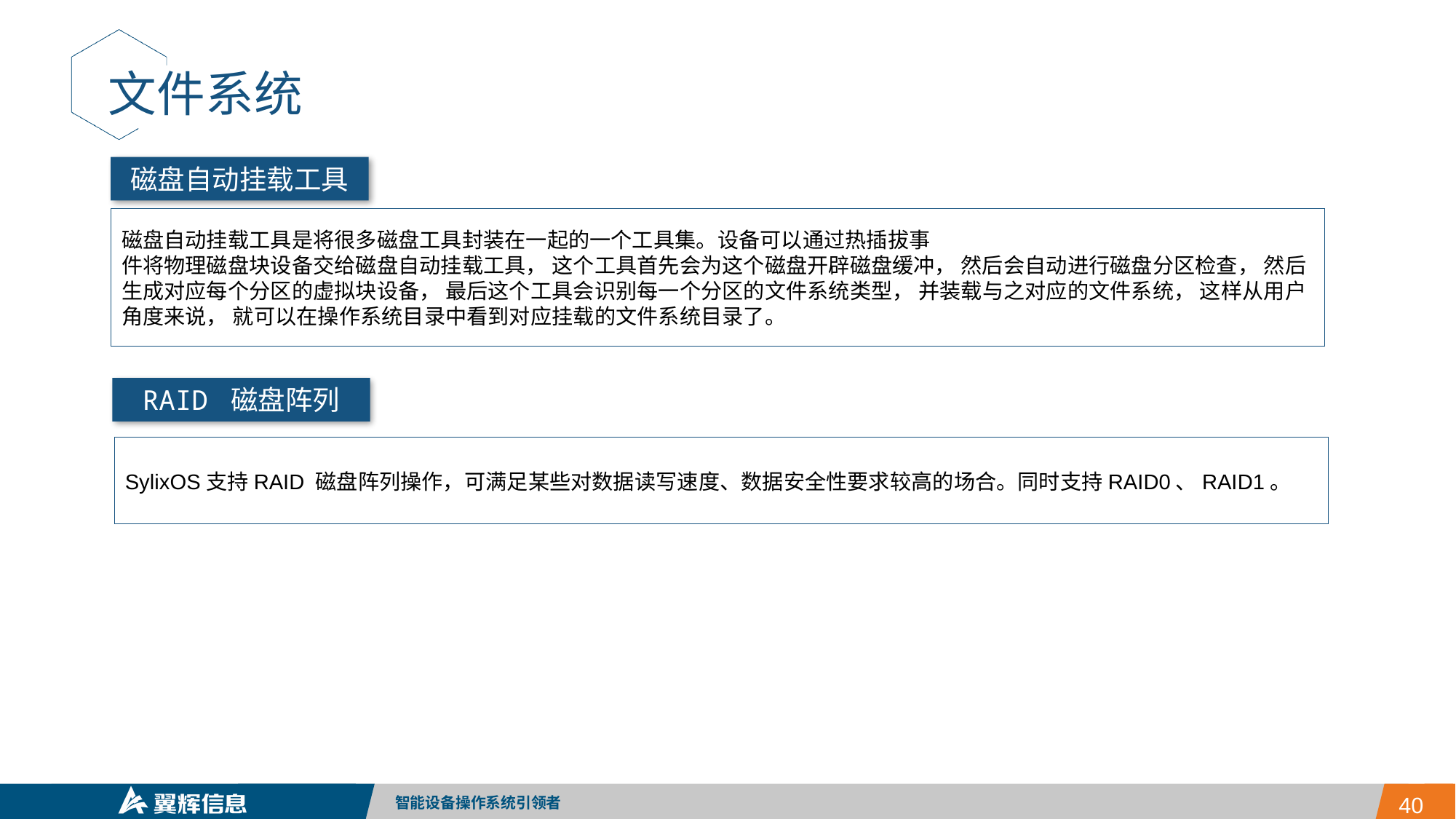

文件系统
磁盘自动挂载工具
磁盘自动挂载工具是将很多磁盘工具封装在一起的一个工具集。设备可以通过热插拔事
件将物理磁盘块设备交给磁盘自动挂载工具， 这个工具首先会为这个磁盘开辟磁盘缓冲， 然后会自动进行磁盘分区检查， 然后生成对应每个分区的虚拟块设备， 最后这个工具会识别每一个分区的文件系统类型， 并装载与之对应的文件系统， 这样从用户角度来说， 就可以在操作系统目录中看到对应挂载的文件系统目录了。
RAID 磁盘阵列
SylixOS支持RAID 磁盘阵列操作，可满足某些对数据读写速度、数据安全性要求较高的场合。同时支持RAID0、RAID1。